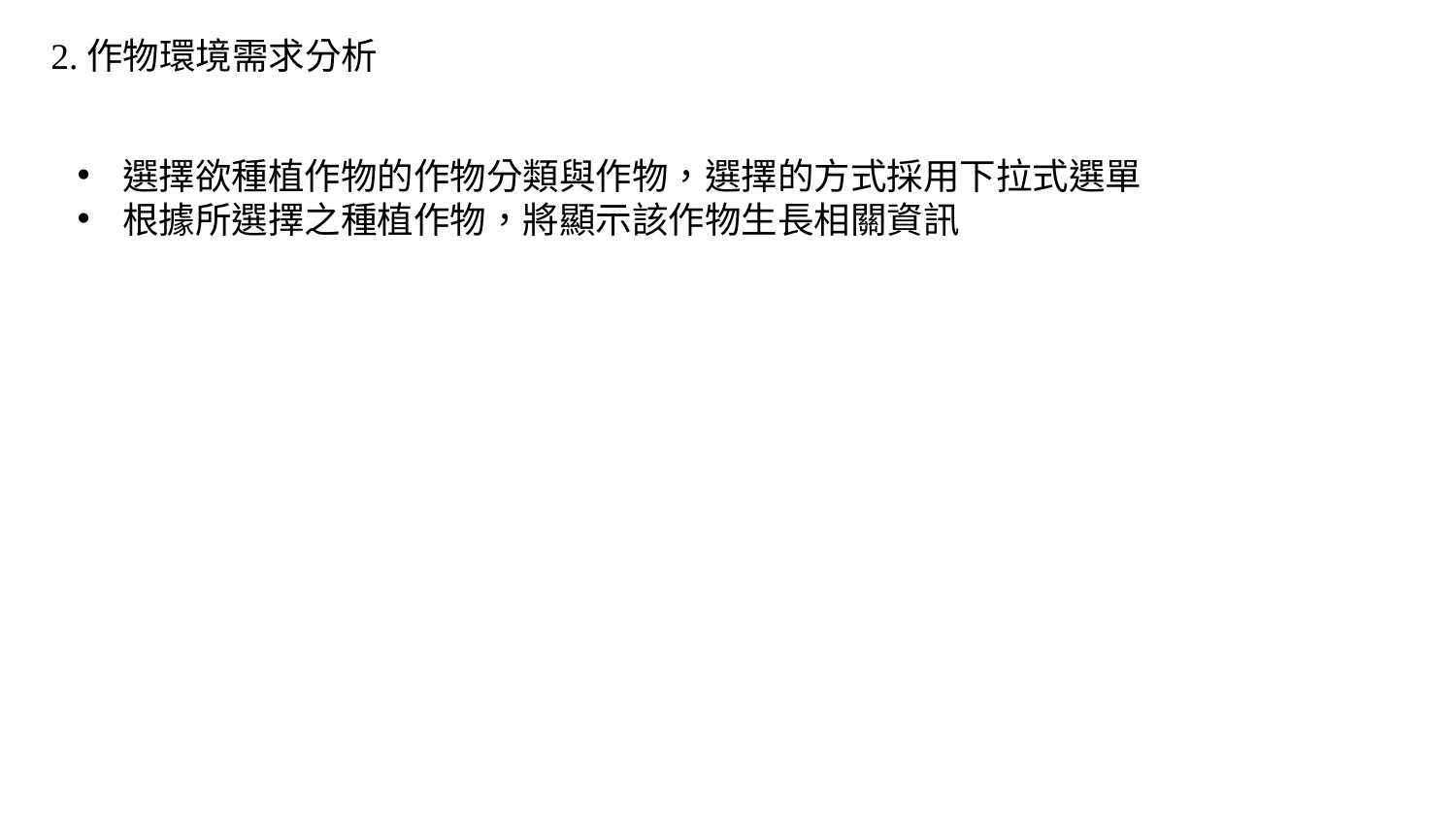

2.作物環境需求分析
選擇欲種植作物的作物分類與作物，選擇的方式採用下拉式選單
根據所選擇之種植作物，將顯示該作物生長相關資訊